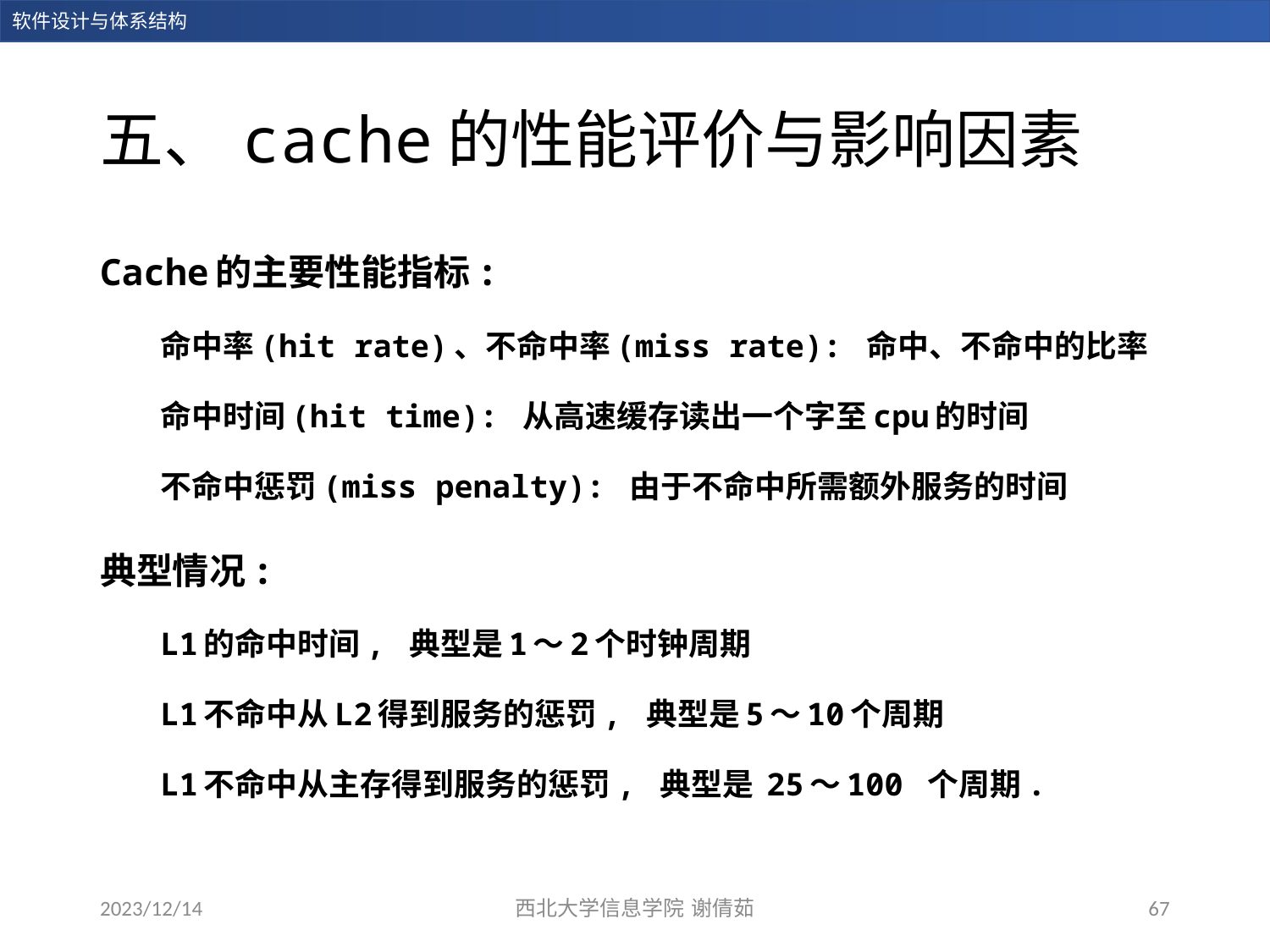

# 五、cache的性能评价与影响因素
Cache的主要性能指标:
命中率(hit rate)、不命中率(miss rate): 命中、不命中的比率
命中时间(hit time): 从高速缓存读出一个字至cpu的时间
不命中惩罚(miss penalty): 由于不命中所需额外服务的时间
典型情况:
L1的命中时间, 典型是1～2个时钟周期
L1不命中从L2得到服务的惩罚, 典型是5～10个周期
L1不命中从主存得到服务的惩罚, 典型是 25～100 个周期.

2023/12/14
西北大学信息学院 谢倩茹
67